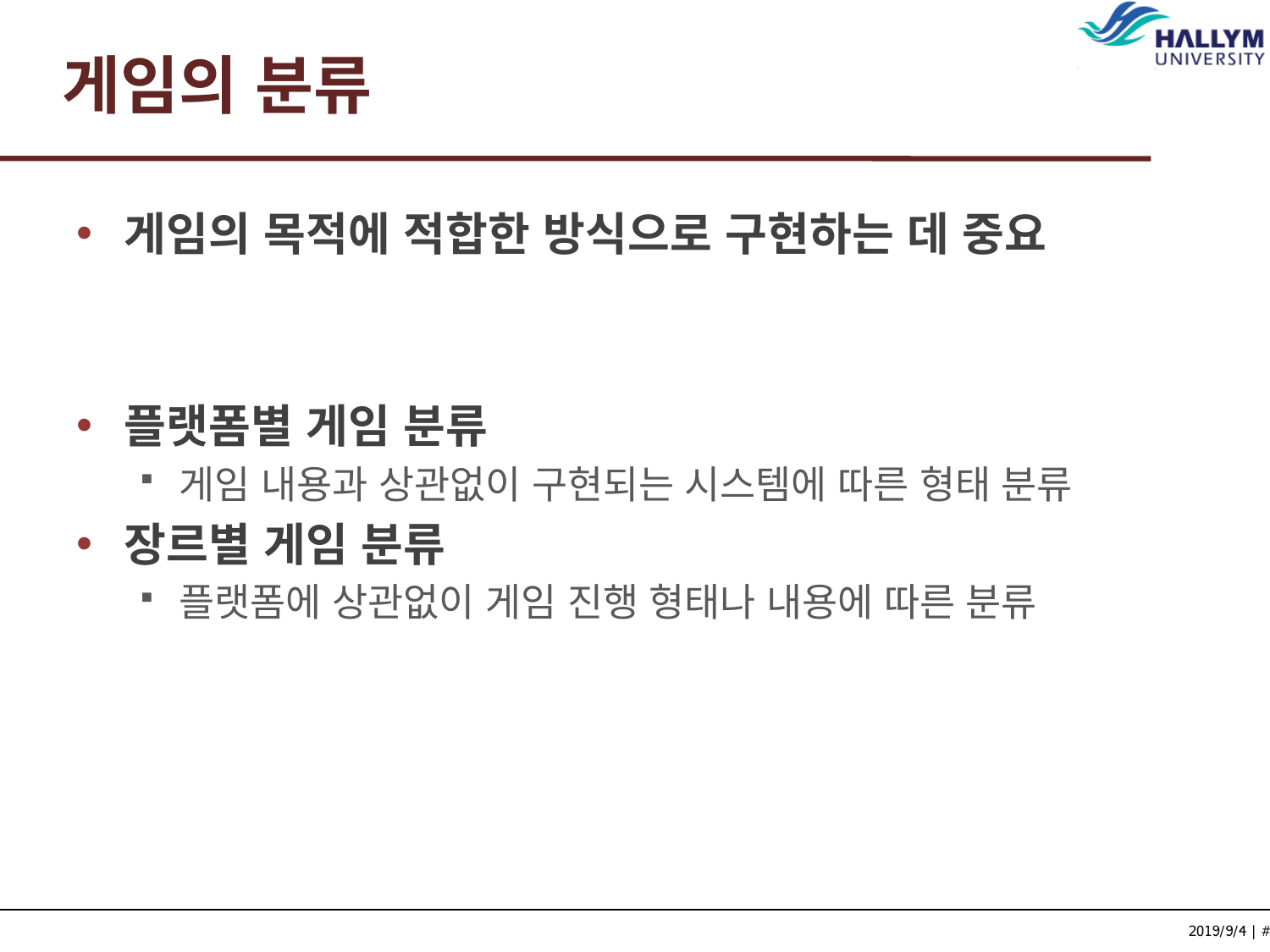

# 게임의 분류
게임의 목적에 적합한 방식으로 구현하는 데 중요

플랫폼별 게임 분류
게임 내용과 상관없이 구현되는 시스템에 따른 형태 분류
장르별 게임 분류
플랫폼에 상관없이 게임 진행 형태나 내용에 따른 분류